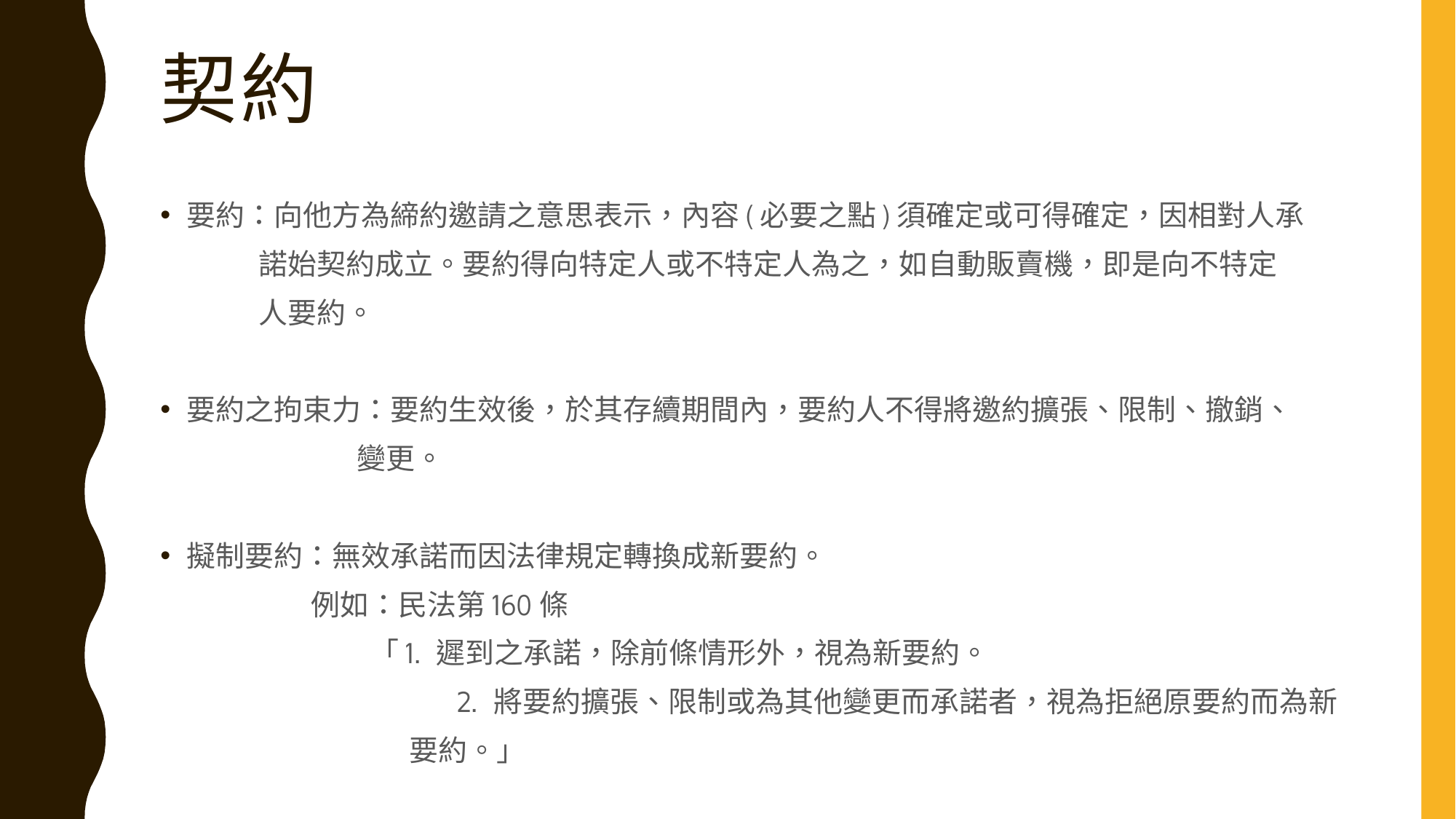

# 契約
要約：向他方為締約邀請之意思表示，內容(必要之點)須確定或可得確定，因相對人承
              諾始契約成立。要約得向特定人或不特定人為之，如自動販賣機，即是向不特定
              人要約。

要約之拘束力：要約生效後，於其存續期間內，要約人不得將邀約擴張、限制、撤銷、
                             變更。

擬制要約：無效承諾而因法律規定轉換成新要約。
                      例如：民法第160條
                               「1. 遲到之承諾，除前條情形外，視為新要約。
                                  2. 將要約擴張、限制或為其他變更而承諾者，視為拒絕原要約而為新
                                     要約。」